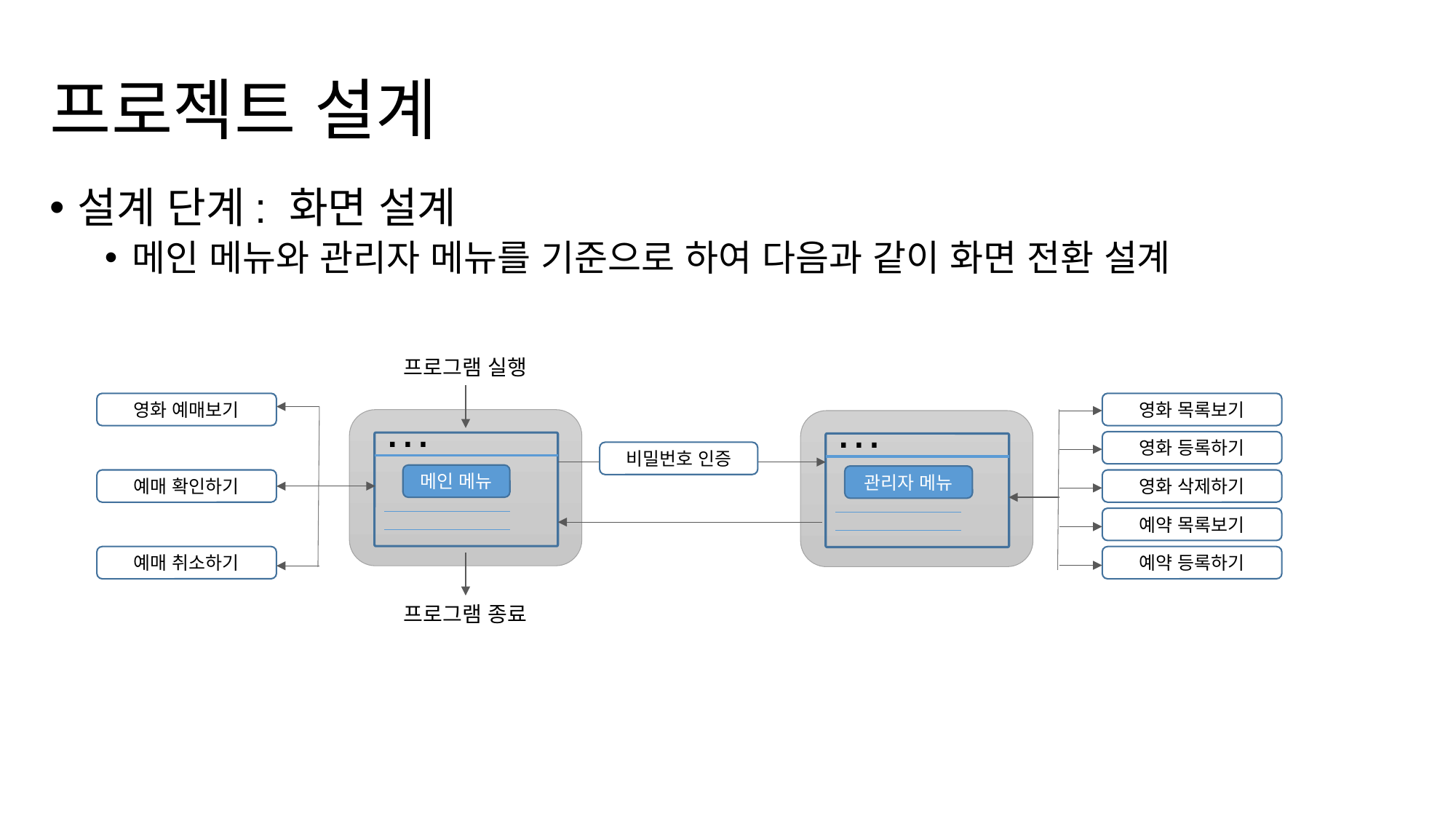

# 프로젝트 설계
설계 단계: 화면 설계
메인 메뉴와 관리자 메뉴를 기준으로 하여 다음과 같이 화면 전환 설계

프로그램 실행
…

메인 메뉴
프로그램 종료
영화 예매보기
예매 확인하기
예매 취소하기
영화 목록보기
영화 등록하기
영화 삭제하기
예약 목록보기
예약 등록하기
…

관리자 메뉴
비밀번호 인증